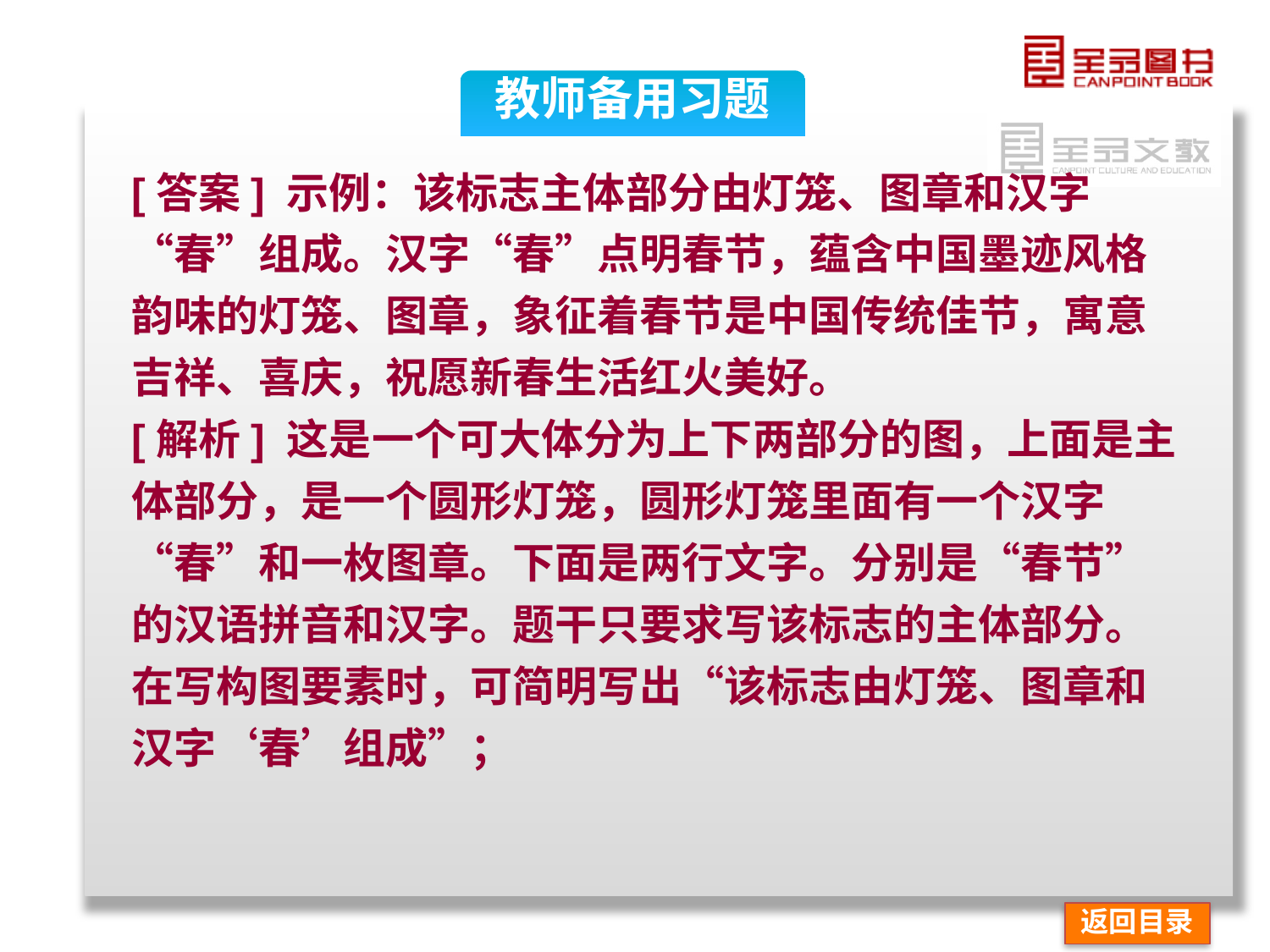

教师备用习题
[答案] 示例：该标志主体部分由灯笼、图章和汉字“春”组成。汉字“春”点明春节，蕴含中国墨迹风格韵味的灯笼、图章，象征着春节是中国传统佳节，寓意吉祥、喜庆，祝愿新春生活红火美好。
[解析] 这是一个可大体分为上下两部分的图，上面是主体部分，是一个圆形灯笼，圆形灯笼里面有一个汉字“春”和一枚图章。下面是两行文字。分别是“春节”的汉语拼音和汉字。题干只要求写该标志的主体部分。在写构图要素时，可简明写出“该标志由灯笼、图章和汉字‘春’组成”；

返回目录